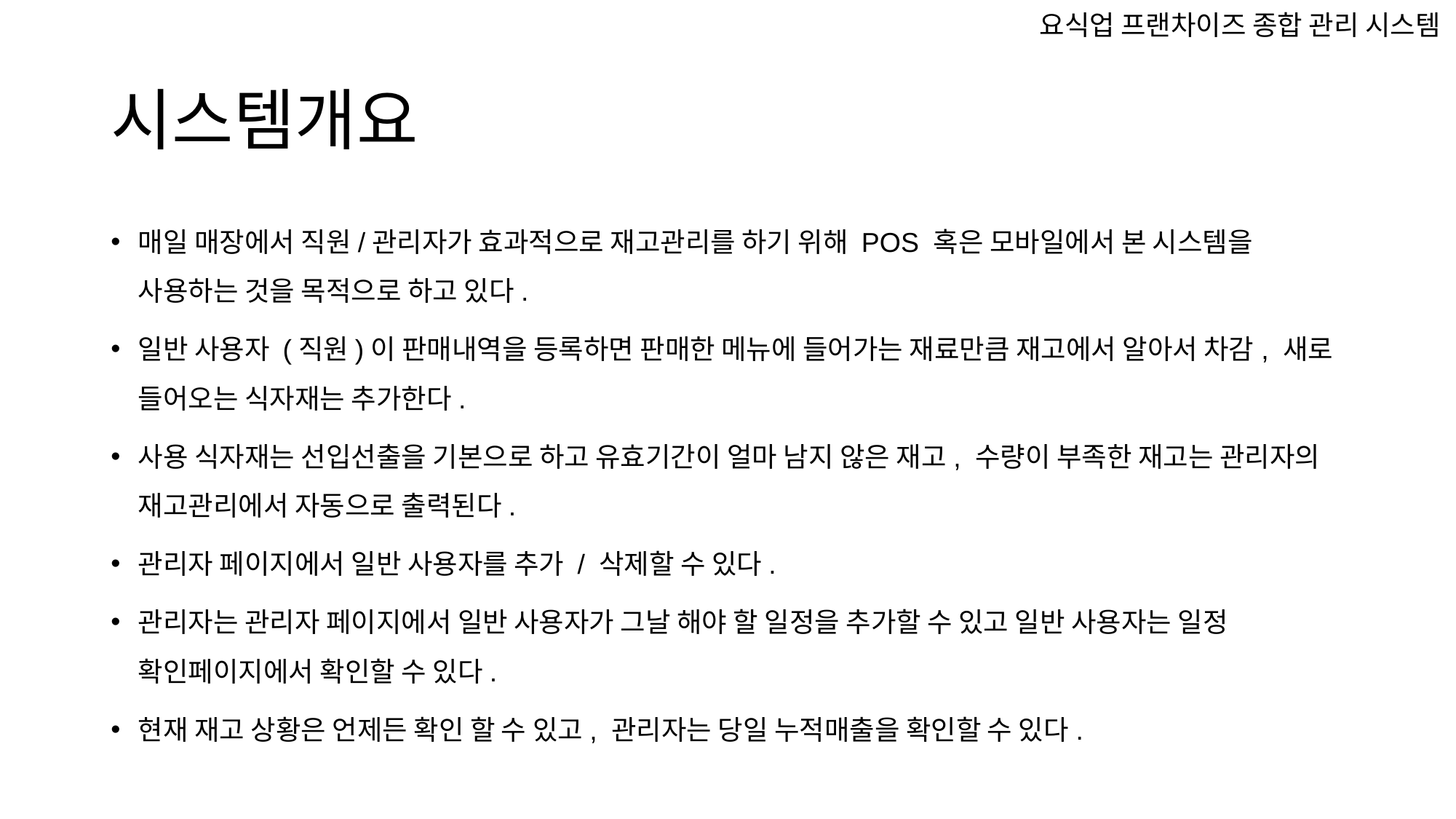

요식업 프랜차이즈 종합 관리 시스템
# 시스템개요
매일 매장에서 직원/관리자가 효과적으로 재고관리를 하기 위해 POS 혹은 모바일에서 본 시스템을 사용하는 것을 목적으로 하고 있다.
일반 사용자 (직원)이 판매내역을 등록하면 판매한 메뉴에 들어가는 재료만큼 재고에서 알아서 차감, 새로 들어오는 식자재는 추가한다.
사용 식자재는 선입선출을 기본으로 하고 유효기간이 얼마 남지 않은 재고, 수량이 부족한 재고는 관리자의 재고관리에서 자동으로 출력된다.
관리자 페이지에서 일반 사용자를 추가 / 삭제할 수 있다.
관리자는 관리자 페이지에서 일반 사용자가 그날 해야 할 일정을 추가할 수 있고 일반 사용자는 일정 확인페이지에서 확인할 수 있다.
현재 재고 상황은 언제든 확인 할 수 있고, 관리자는 당일 누적매출을 확인할 수 있다.